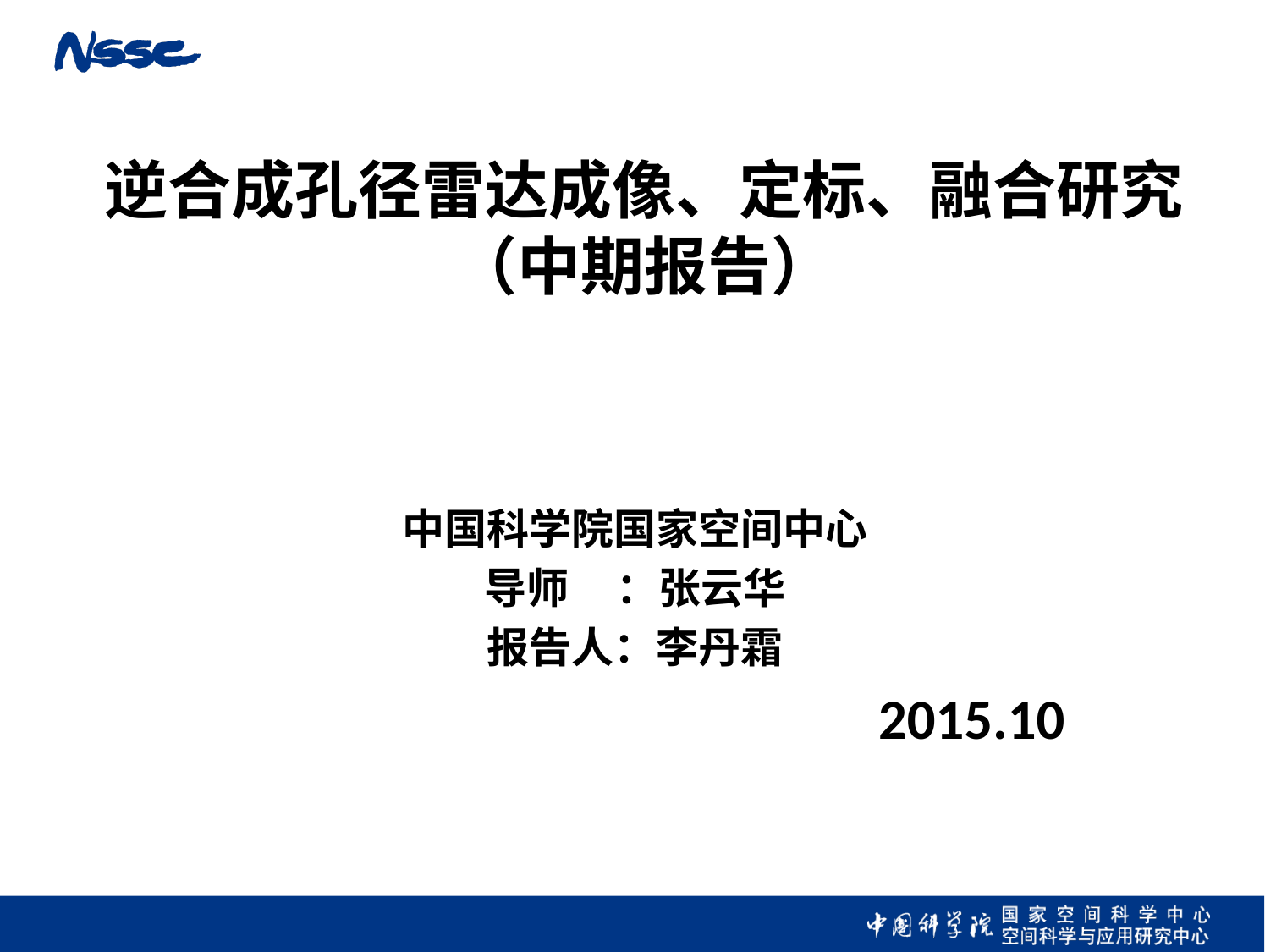

逆合成孔径雷达成像、定标、融合研究
（中期报告）
中国科学院国家空间中心
导师     ：张云华
报告人：李丹霜
2015.10